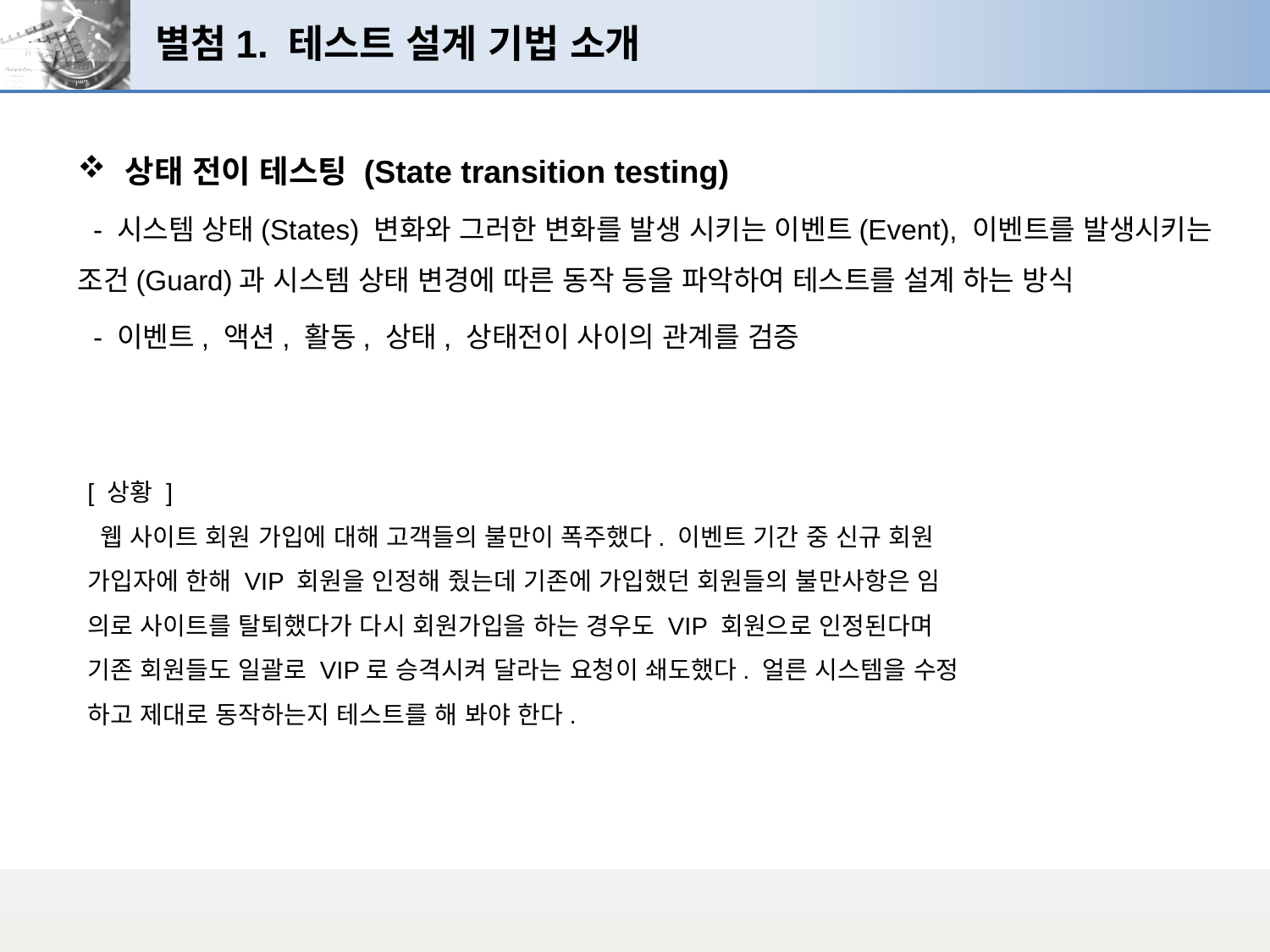

# 별첨1. 테스트 설계 기법 소개
상태 전이 테스팅 (State transition testing)
  - 시스템 상태(States) 변화와 그러한 변화를 발생 시키는 이벤트(Event), 이벤트를 발생시키는 조건(Guard)과 시스템 상태 변경에 따른 동작 등을 파악하여 테스트를 설계 하는 방식
  - 이벤트, 액션, 활동, 상태, 상태전이 사이의 관계를 검증

[ 상황 ]
 웹 사이트 회원 가입에 대해 고객들의 불만이 폭주했다. 이벤트 기간 중 신규 회원
가입자에 한해 VIP 회원을 인정해 줬는데 기존에 가입했던 회원들의 불만사항은 임
의로 사이트를 탈퇴했다가 다시 회원가입을 하는 경우도 VIP 회원으로 인정된다며
기존 회원들도 일괄로 VIP로 승격시켜 달라는 요청이 쇄도했다. 얼른 시스템을 수정
하고 제대로 동작하는지 테스트를 해 봐야 한다.